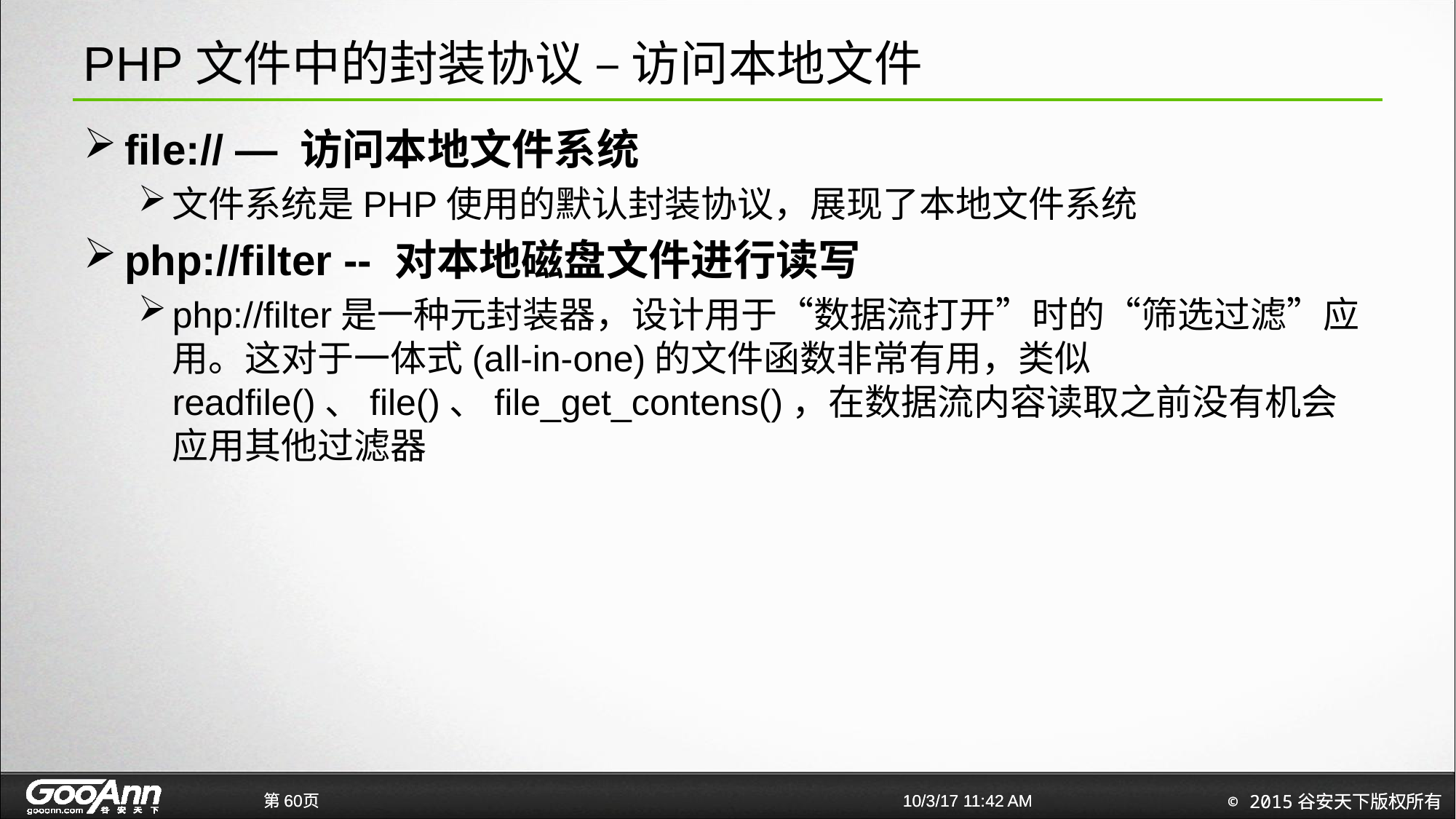

# PHP文件中的封装协议 – 访问本地文件
file:// — 访问本地文件系统
文件系统是PHP使用的默认封装协议，展现了本地文件系统
php://filter -- 对本地磁盘文件进行读写
php://filter是一种元封装器，设计用于“数据流打开”时的“筛选过滤”应用。这对于一体式(all-in-one)的文件函数非常有用，类似readfile()、file()、file_get_contens()，在数据流内容读取之前没有机会应用其他过滤器